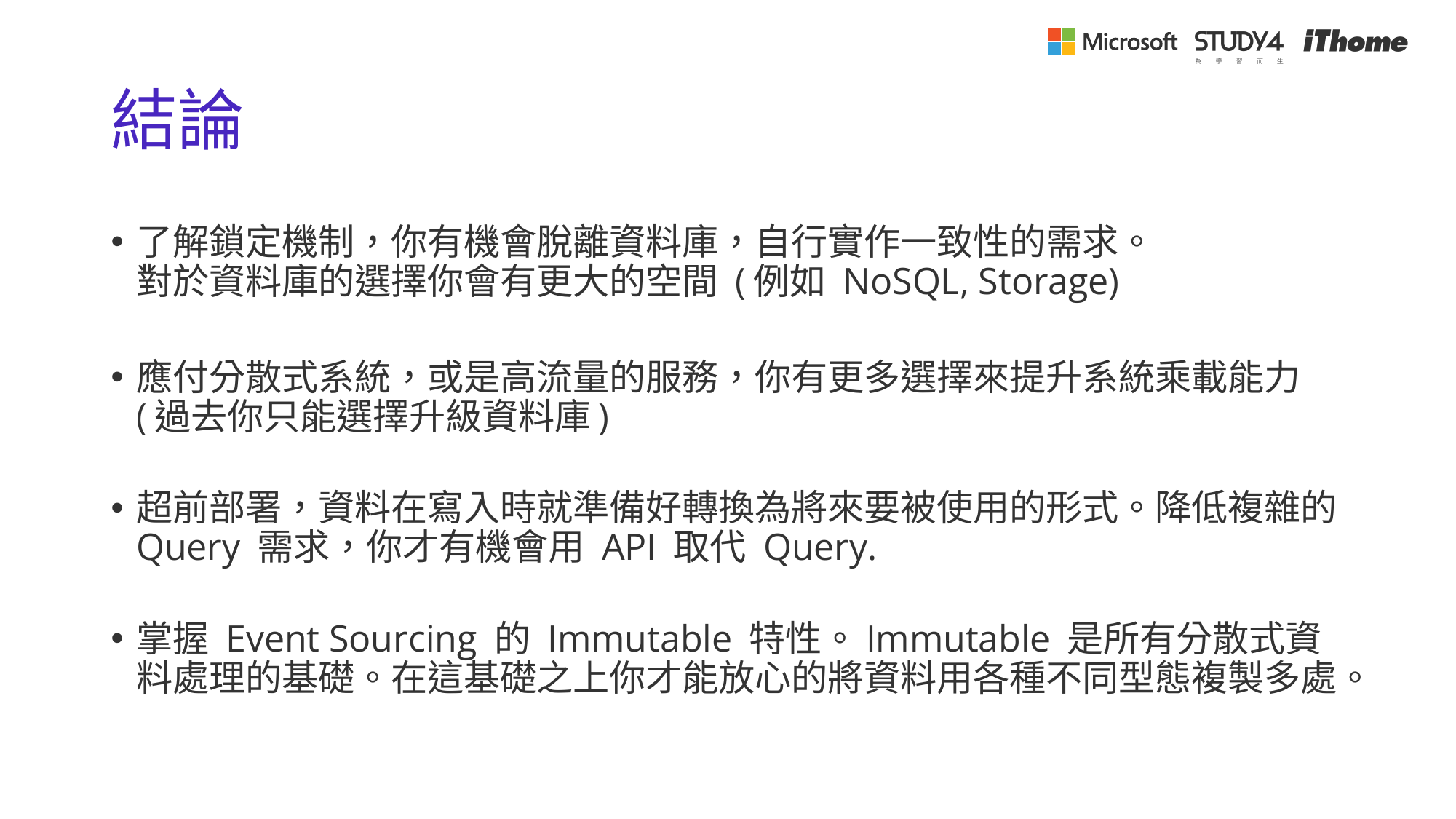

# 結論
了解鎖定機制，你有機會脫離資料庫，自行實作一致性的需求。
對於資料庫的選擇你會有更大的空間 (例如 NoSQL, Storage)
應付分散式系統，或是高流量的服務，你有更多選擇來提升系統乘載能力 (過去你只能選擇升級資料庫)
超前部署，資料在寫入時就準備好轉換為將來要被使用的形式。降低複雜的 Query 需求，你才有機會用 API 取代 Query.
掌握 Event Sourcing 的 Immutable 特性。Immutable 是所有分散式資料處理的基礎。在這基礎之上你才能放心的將資料用各種不同型態複製多處。